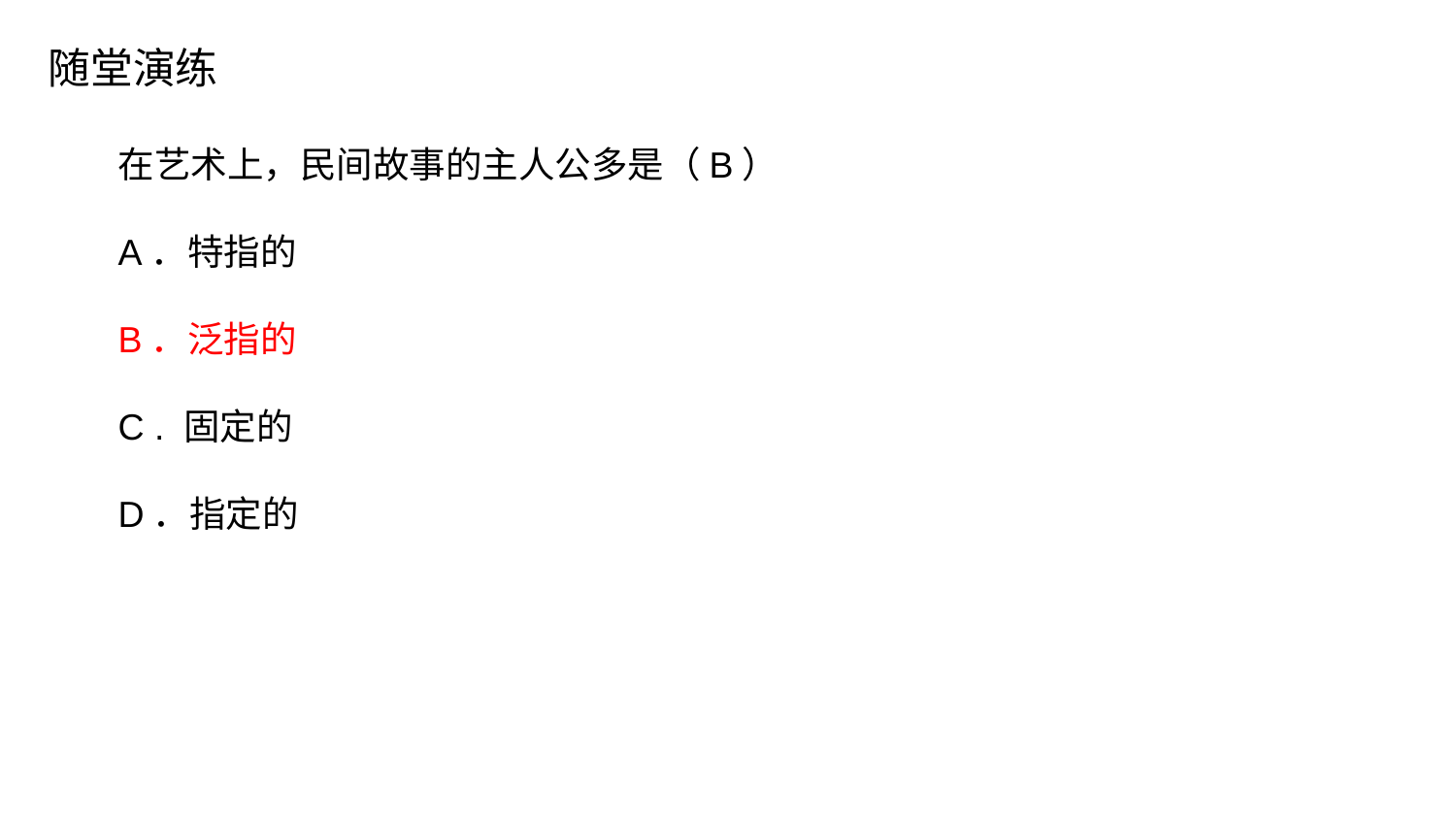

随堂演练
在艺术上，民间故事的主人公多是（B）

A．特指的

B．泛指的

C . 固定的

D．指定的